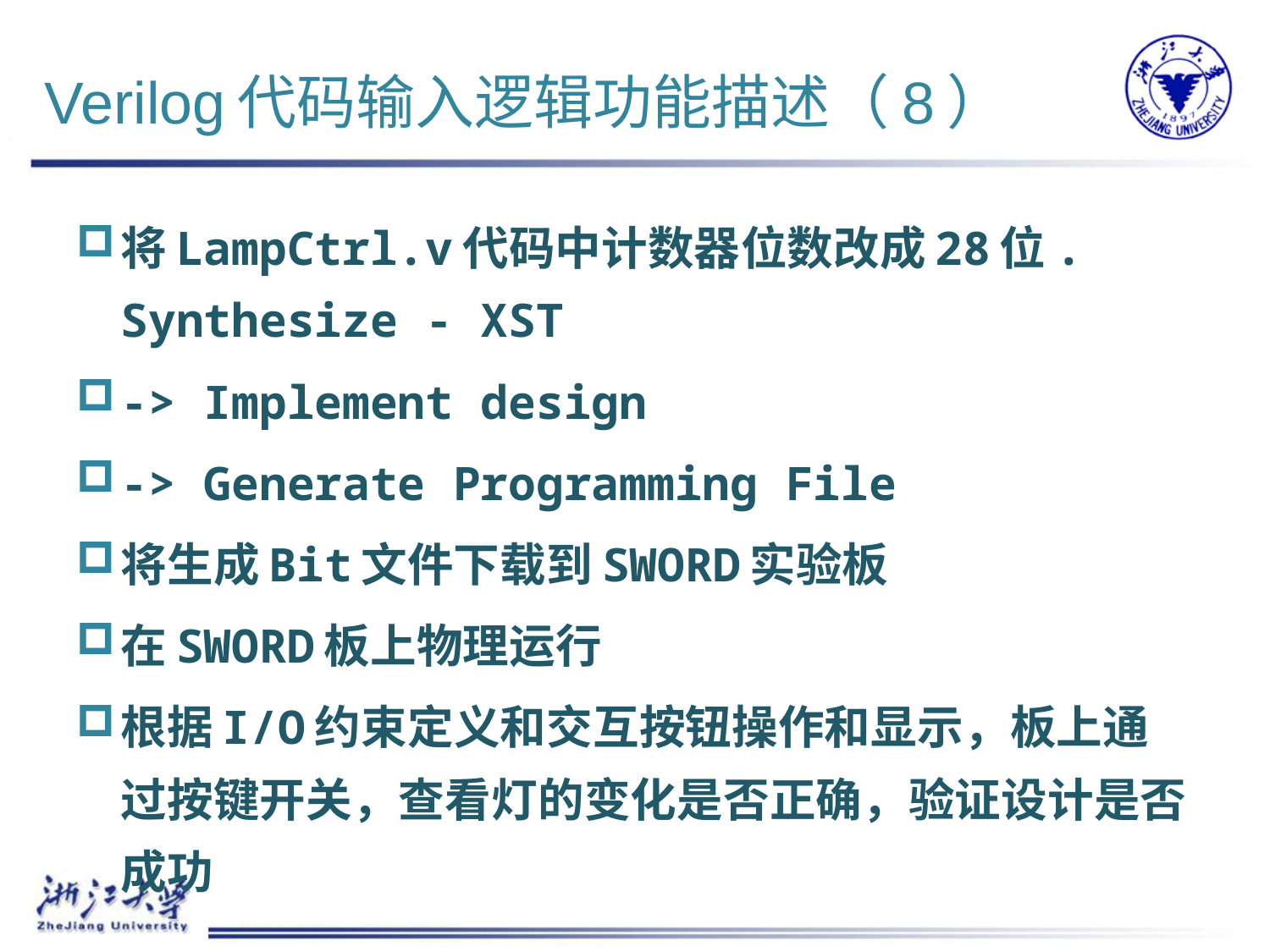

# Verilog代码输入逻辑功能描述（8）
将LampCtrl.v代码中计数器位数改成28位. Synthesize - XST
-> Implement design
-> Generate Programming File
将生成Bit文件下载到SWORD实验板
在SWORD板上物理运行
根据I/O约束定义和交互按钮操作和显示，板上通过按键开关，查看灯的变化是否正确，验证设计是否成功